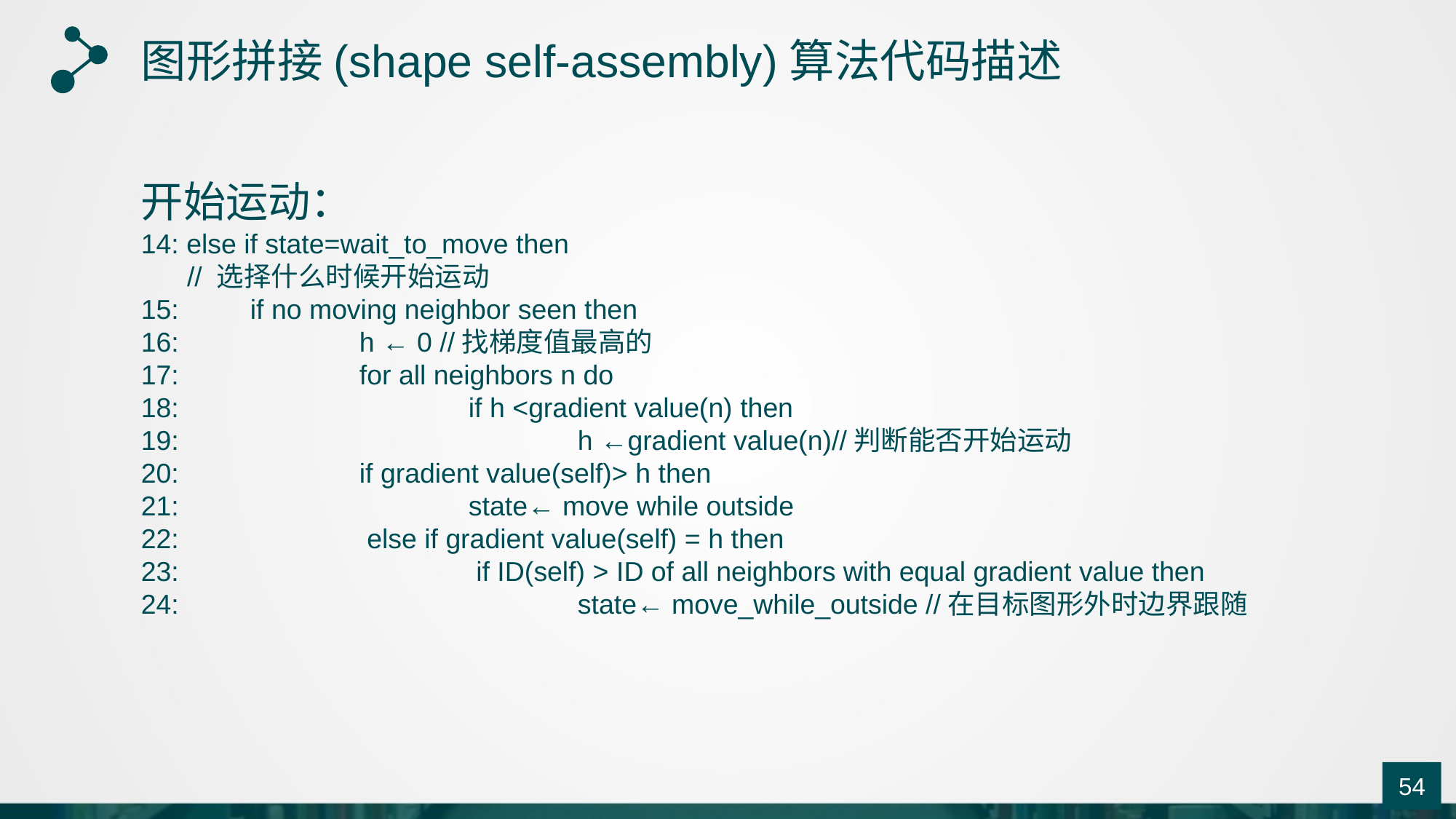

图形拼接(shape self-assembly)算法代码描述
开始运动：
14: else if state=wait_to_move then
      // 选择什么时候开始运动
15: 	if no moving neighbor seen then
16: 		h ← 0 //找梯度值最高的
17: 		for all neighbors n do
18: 			if h <gradient value(n) then
19: 				h ←gradient value(n)//判断能否开始运动
20: 		if gradient value(self)> h then
21: 			state← move while outside
22:		 else if gradient value(self) = h then
23:			 if ID(self) > ID of all neighbors with equal gradient value then
24: 				state← move_while_outside //在目标图形外时边界跟随